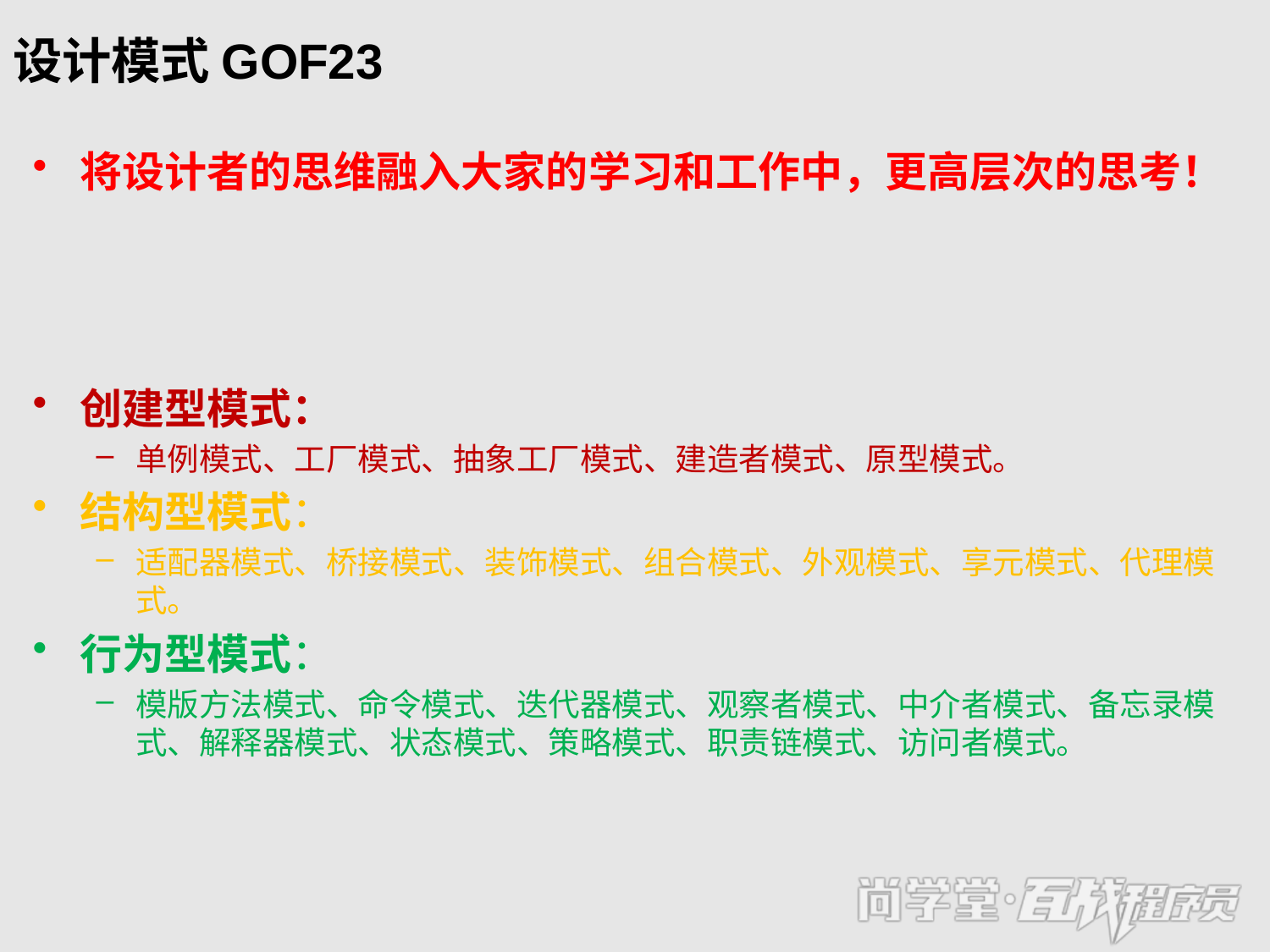

# 设计模式GOF23
将设计者的思维融入大家的学习和工作中，更高层次的思考！

创建型模式：
单例模式、工厂模式、抽象工厂模式、建造者模式、原型模式。
结构型模式：
适配器模式、桥接模式、装饰模式、组合模式、外观模式、享元模式、代理模式。
行为型模式：
模版方法模式、命令模式、迭代器模式、观察者模式、中介者模式、备忘录模式、解释器模式、状态模式、策略模式、职责链模式、访问者模式。